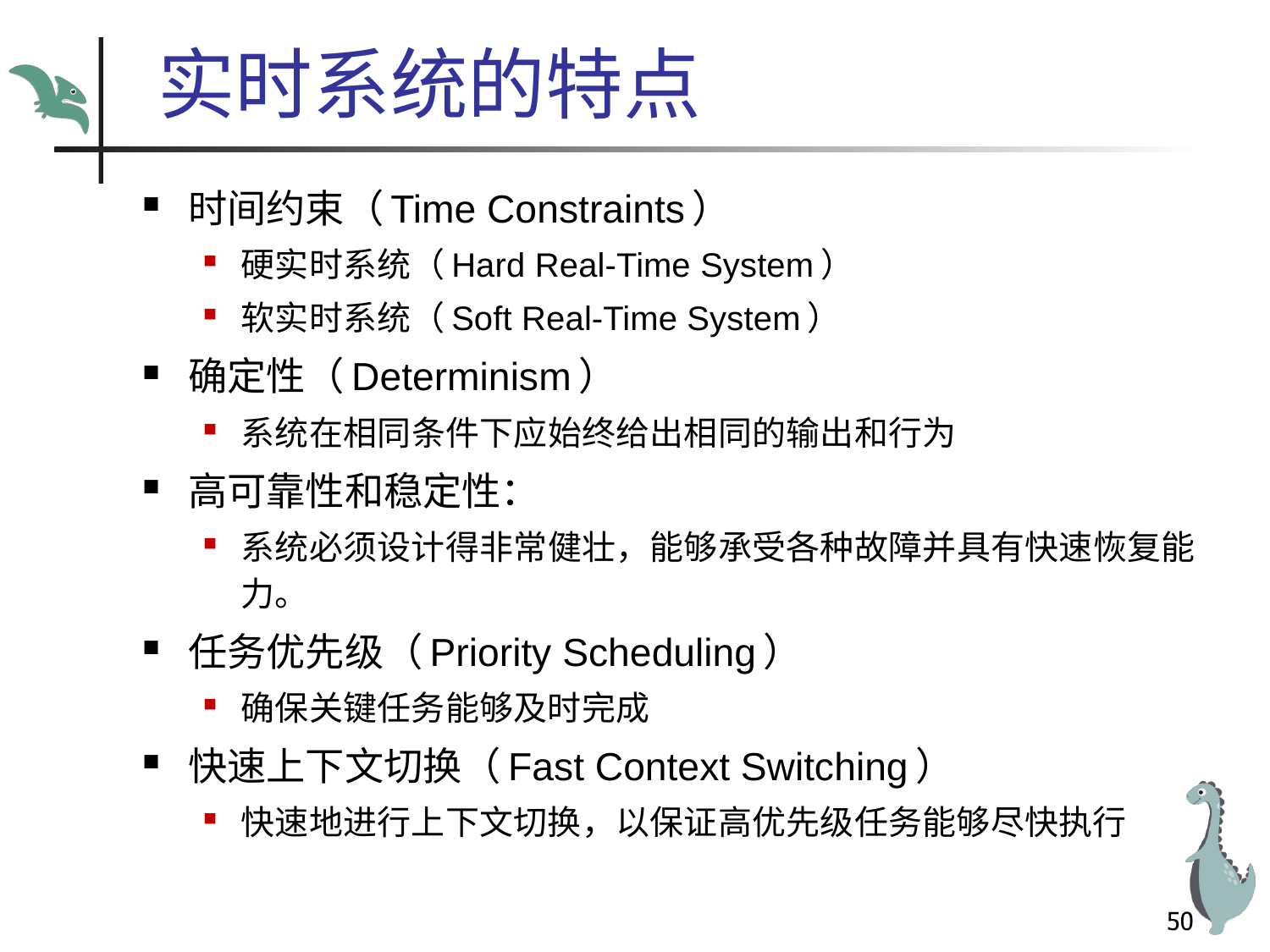

# 实时系统的特点
时间约束（Time Constraints）
硬实时系统（Hard Real-Time System）
软实时系统（Soft Real-Time System）
确定性（Determinism）
系统在相同条件下应始终给出相同的输出和行为
高可靠性和稳定性：
系统必须设计得非常健壮，能够承受各种故障并具有快速恢复能力。
任务优先级（Priority Scheduling）
确保关键任务能够及时完成
快速上下文切换（Fast Context Switching）
快速地进行上下文切换，以保证高优先级任务能够尽快执行
50